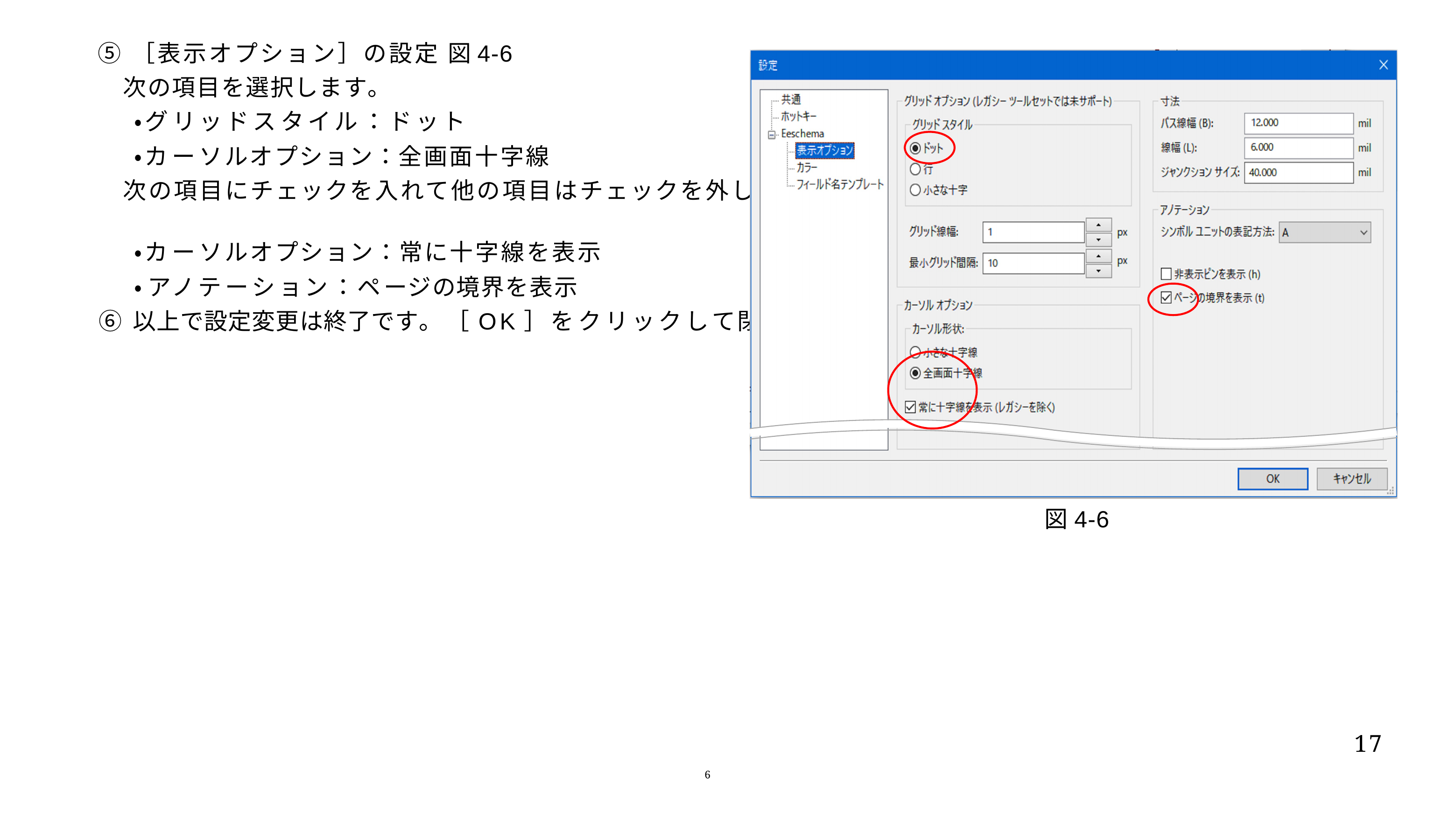

⑤ ［表示オプション］の設定	図4-6
次の項目を選択します。
・グリッドスタイル：ドット
・カーソルオプション：全画面十字線
次の項目にチェックを入れて他の項目はチェックを外します。
・カーソルオプション：常に十字線を表示
・アノテーション：ページの境界を表示
⑥ 以上で設定変更は終了です。［OK］をクリックして閉じます。

図4-6
図4-6
17
6